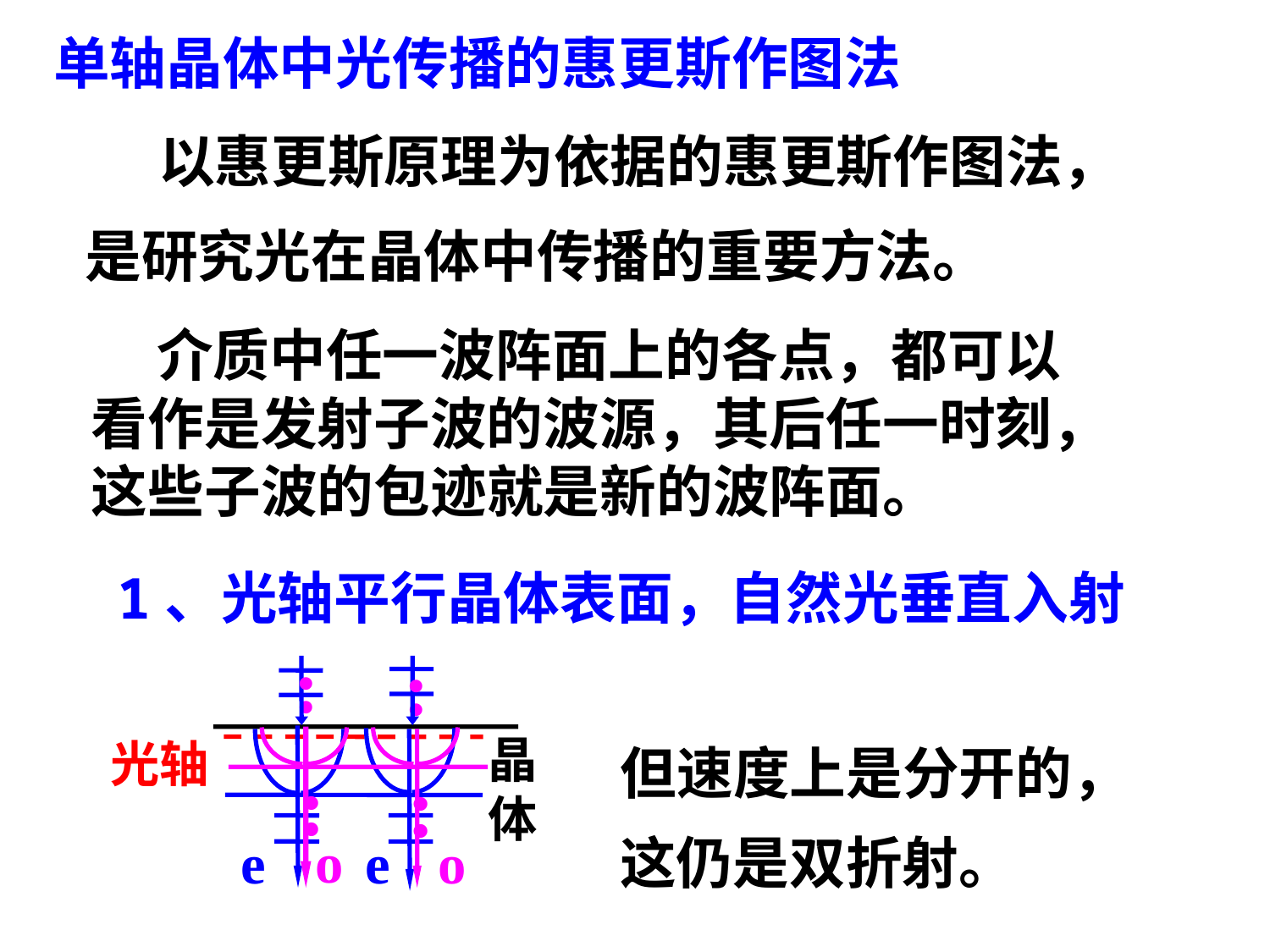

单轴晶体中光传播的惠更斯作图法
    以惠更斯原理为依据的惠更斯作图法，
是研究光在晶体中传播的重要方法。
    介质中任一波阵面上的各点，都可以看作是发射子波的波源，其后任一时刻，这些子波的包迹就是新的波阵面。
1、光轴平行晶体表面，自然光垂直入射
·
·
·

·

晶体
光轴

但速度上是分开的，
·
·
·
·

o
o
这仍是双折射。
e
 e